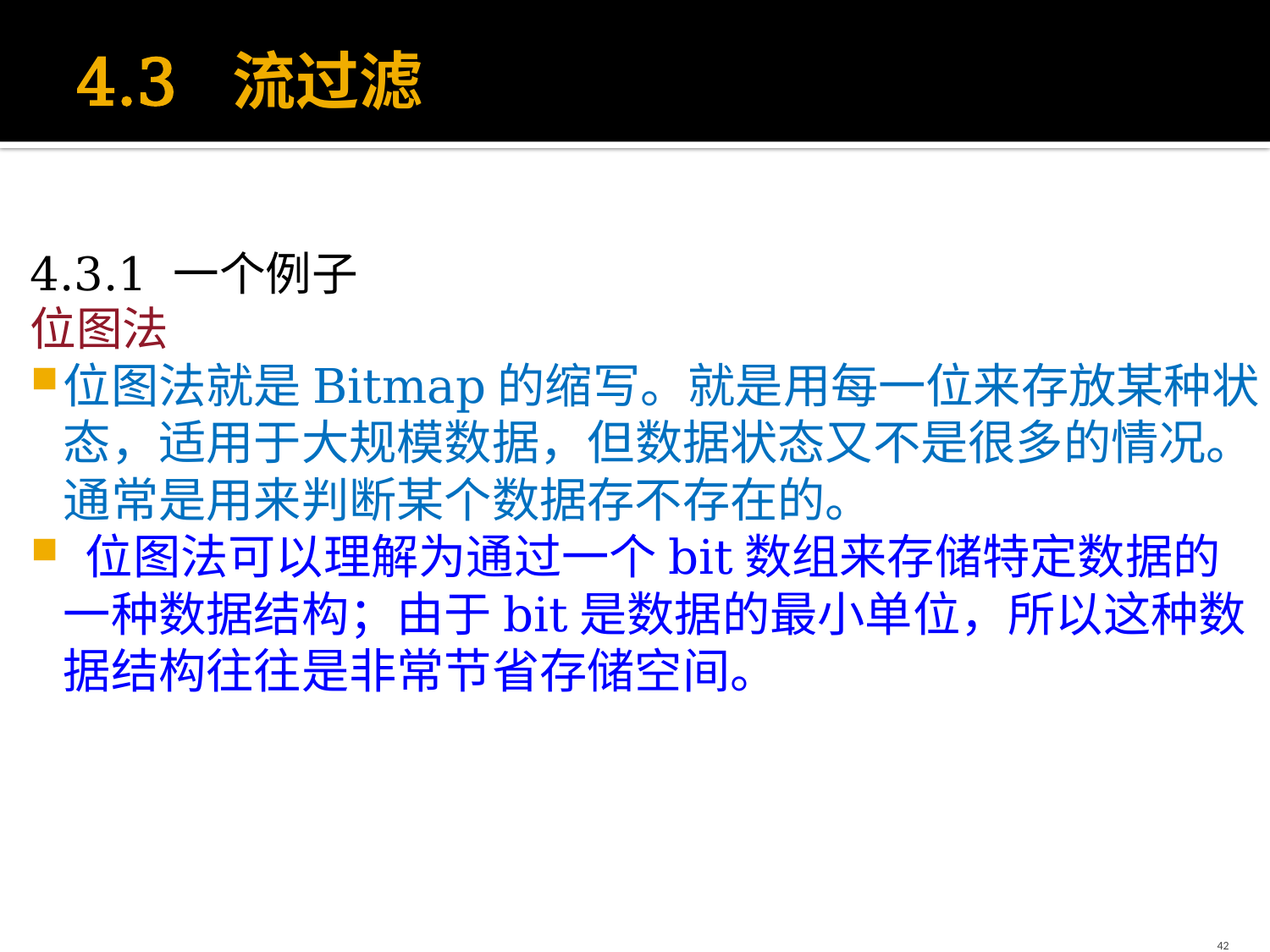

# 4.3  流过滤
4.3.1 一个例子
位图法
位图法就是Bitmap的缩写。就是用每一位来存放某种状态，适用于大规模数据，但数据状态又不是很多的情况。通常是用来判断某个数据存不存在的。
 位图法可以理解为通过一个bit数组来存储特定数据的一种数据结构；由于bit是数据的最小单位，所以这种数据结构往往是非常节省存储空间。

42